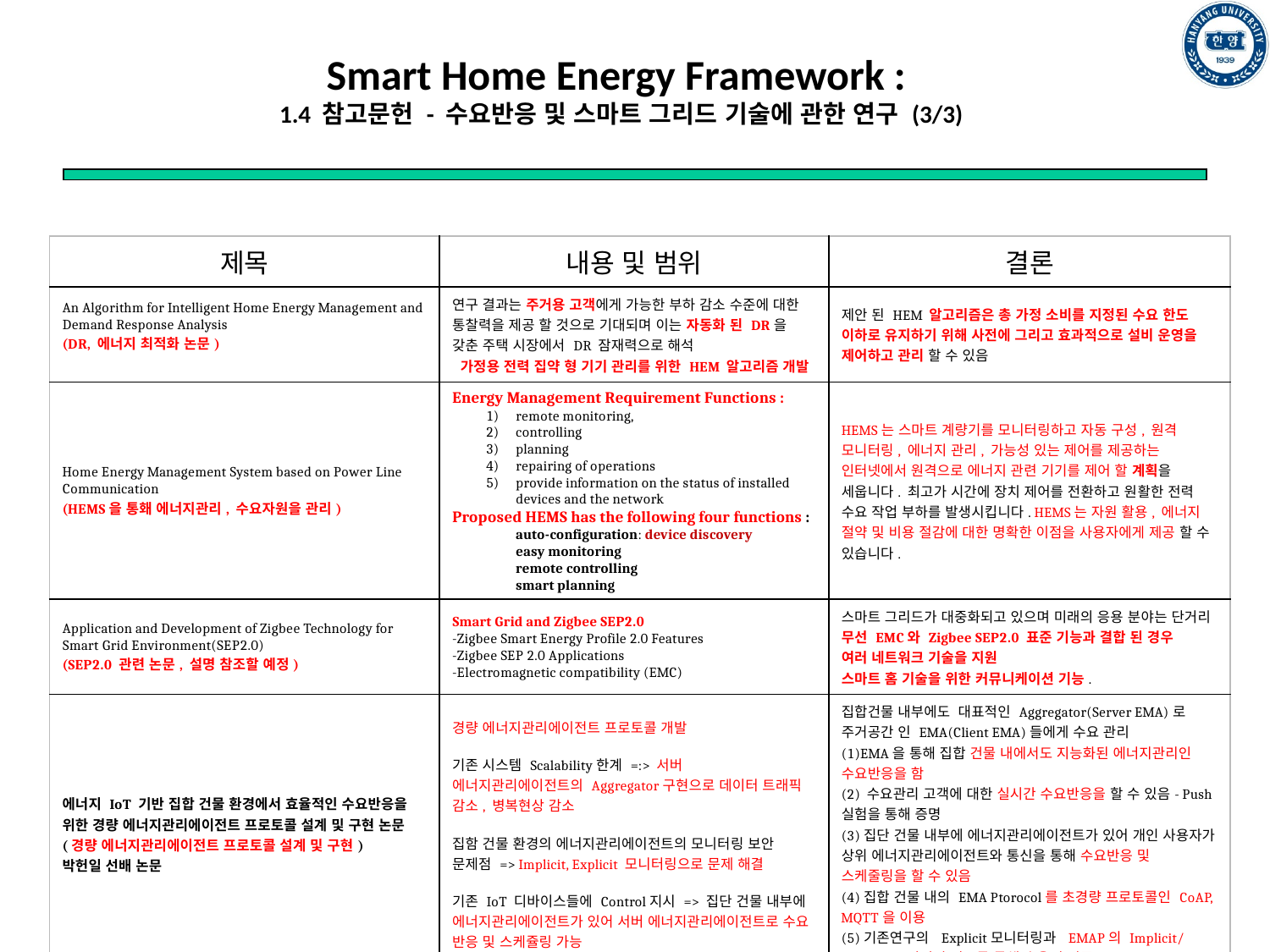

# Smart Home Energy Framework : 1.4 참고문헌 - 수요반응 및 스마트 그리드 기술에 관한 연구 (3/3)
| 제목 | 내용 및 범위 | 결론 |
| --- | --- | --- |
| An Algorithm for Intelligent Home Energy Management and Demand Response Analysis (DR, 에너지 최적화 논문) | 연구 결과는 주거용 고객에게 가능한 부하 감소 수준에 대한 통찰력을 제공 할 것으로 기대되며 이는 자동화 된 DR을 갖춘 주택 시장에서 DR 잠재력으로 해석 가정용 전력 집약 형 기기 관리를 위한 HEM 알고리즘 개발 | 제안 된 HEM 알고리즘은 총 가정 소비를 지정된 수요 한도 이하로 유지하기 위해 사전에 그리고 효과적으로 설비 운영을 제어하고 관리 할 수 있음 |
| Home Energy Management System based on Power Line Communication (HEMS을 통홰 에너지관리, 수요자원을 관리) | Energy Management Requirement Functions : remote monitoring, controlling planning repairing of operations provide information on the status of installed devices and the network Proposed HEMS has the following four functions : auto-configuration: device discovery easy monitoring remote controlling smart planning | HEMS는 스마트 계량기를 모니터링하고 자동 구성, 원격 모니터링, 에너지 관리, 가능성 있는 제어를 제공하는 인터넷에서 원격으로 에너지 관련 기기를 제어 할 계획을 세웁니다. 최고가 시간에 장치 제어를 전환하고 원활한 전력 수요 작업 부하를 발생시킵니다. HEMS는 자원 활용, 에너지 절약 및 비용 절감에 대한 명확한 이점을 사용자에게 제공 할 수 있습니다. |
| Application and Development of Zigbee Technology for Smart Grid Environment(SEP2.0) (SEP2.0 관련 논문, 설명 참조할 예정) | Smart Grid and Zigbee SEP2.0 -Zigbee Smart Energy Profile 2.0 Features -Zigbee SEP 2.0 Applications -Electromagnetic compatibility (EMC) | 스마트 그리드가 대중화되고 있으며 미래의 응용 분야는 단거리 무선 EMC와 Zigbee SEP2.0 표준 기능과 결합 된 경우 여러 네트워크 기술을 지원 스마트 홈 기술을 위한 커뮤니케이션 기능. |
| 에너지 IoT 기반 집합 건물 환경에서 효율적인 수요반응을 위한 경량 에너지관리에이전트 프로토콜 설계 및 구현 논문 (경량 에너지관리에이전트 프로토콜 설계 및 구현) 박헌일 선배 논문 | 경량 에너지관리에이전트 프로토콜 개발 기존 시스템 Scalability한계 =:> 서버 에너지관리에이전트의 Aggregator구현으로 데이터 트래픽 감소, 병복현상 감소 집함 건물 환경의 에너지관리에이전트의 모니터링 보안 문제점 => Implicit, Explicit 모니터링으로 문제 해결 기존 IoT 디바이스들에 Control지시 => 집단 건물 내부에 에너지관리에이전트가 있어 서버 에너지관리에이전트로 수요 반응 및 스케쥴링 가능 | 집합건물 내부에도 대표적인 Aggregator(Server EMA)로 주거공간 인 EMA(Client EMA)들에게 수요 관리 (1)EMA을 통해 집합 건물 내에서도 지능화된 에너지관리인 수요반응을 함 (2) 수요관리 고객에 대한 실시간 수요반응을 할 수 있음- Push 실험을 통해 증명 (3)집단 건물 내부에 에너지관리에이전트가 있어 개인 사용자가 상위 에너지관리에이전트와 통신을 통해 수요반응 및 스케줄링을 할 수 있음 (4)집합 건물 내의 EMA Ptorocol를 초경량 프로토콜인 CoAP, MQTT을 이용 (5)기존연구의 Explicit모니터링과 EMAP의 Implicit/Explicit 모니터링 비교를 통해 효율성 검증 |